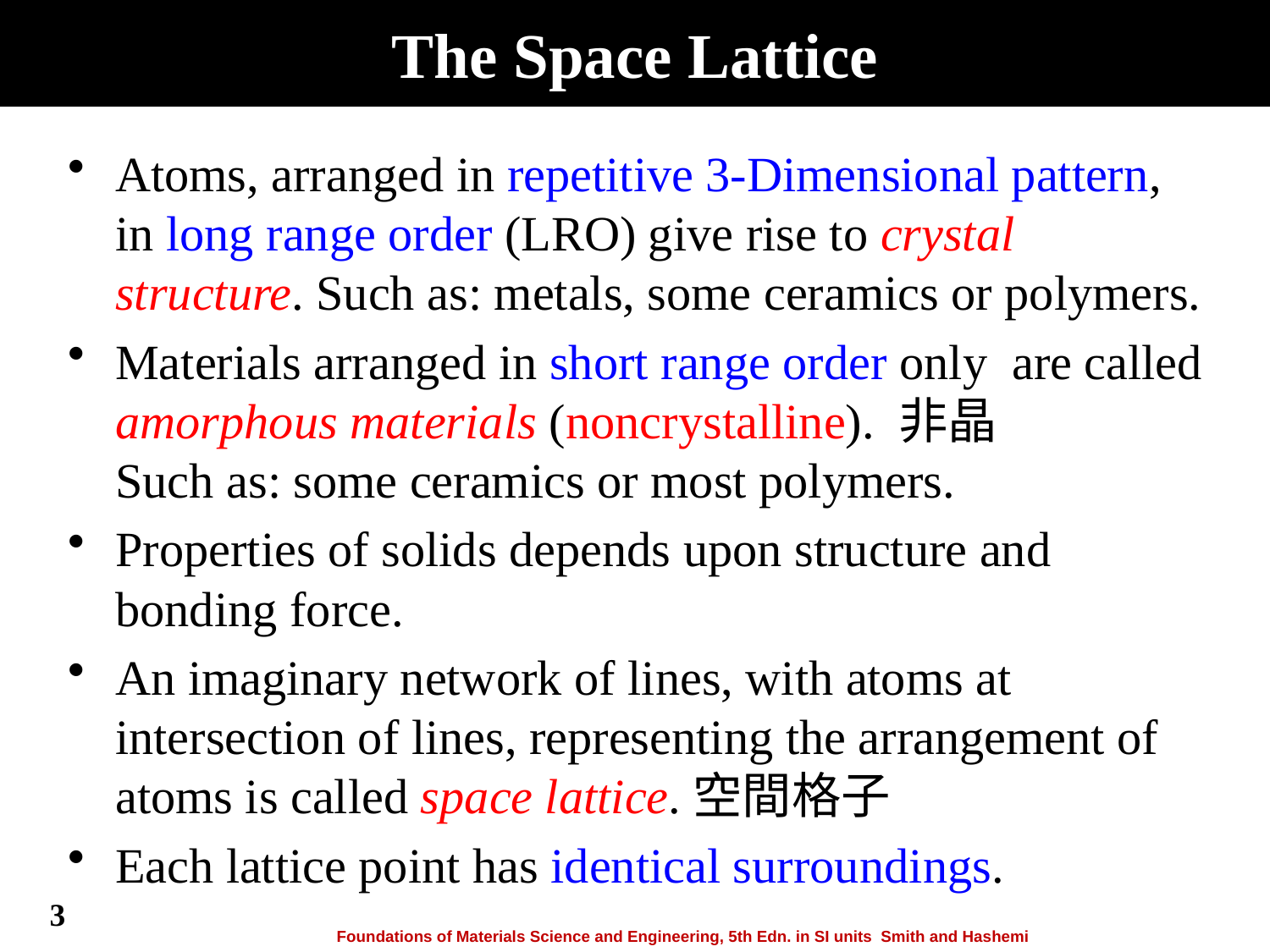

# The Space Lattice
Atoms, arranged in repetitive 3-Dimensional pattern, in long range order (LRO) give rise to crystal structure. Such as: metals, some ceramics or polymers.
Materials arranged in short range order only  are called amorphous materials (noncrystalline). 非晶
Such as: some ceramics or most polymers.
Properties of solids depends upon structure and bonding force.
An imaginary network of lines, with atoms at intersection of lines, representing the arrangement of atoms is called space lattice.空間格子
Each lattice point has identical surroundings.